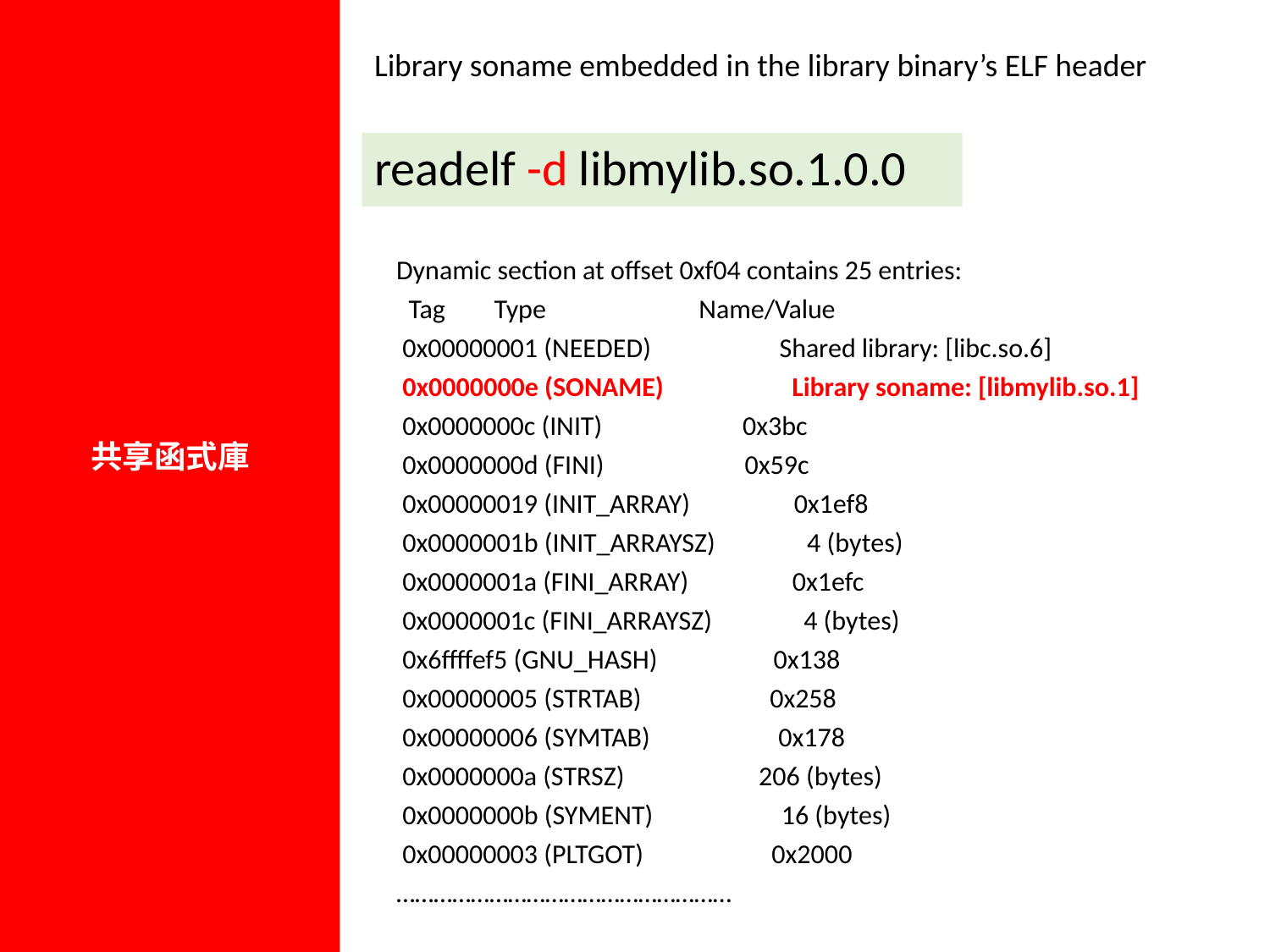

共享函式庫

Library soname embedded in the library binary’s ELF header
# readelf -d libmylib.so.1.0.0
Dynamic section at offset 0xf04 contains 25 entries:
  Tag        Type                         Name/Value
 0x00000001 (NEEDED)                     Shared library: [libc.so.6]
 0x0000000e (SONAME)                     Library soname: [libmylib.so.1]
 0x0000000c (INIT)                       0x3bc
 0x0000000d (FINI)                       0x59c
 0x00000019 (INIT_ARRAY)                 0x1ef8
 0x0000001b (INIT_ARRAYSZ)               4 (bytes)
 0x0000001a (FINI_ARRAY)                 0x1efc
 0x0000001c (FINI_ARRAYSZ)               4 (bytes)
 0x6ffffef5 (GNU_HASH)                   0x138
 0x00000005 (STRTAB)                     0x258
 0x00000006 (SYMTAB)                     0x178
 0x0000000a (STRSZ)                      206 (bytes)
 0x0000000b (SYMENT)                     16 (bytes)
 0x00000003 (PLTGOT)                     0x2000
………………………………………………